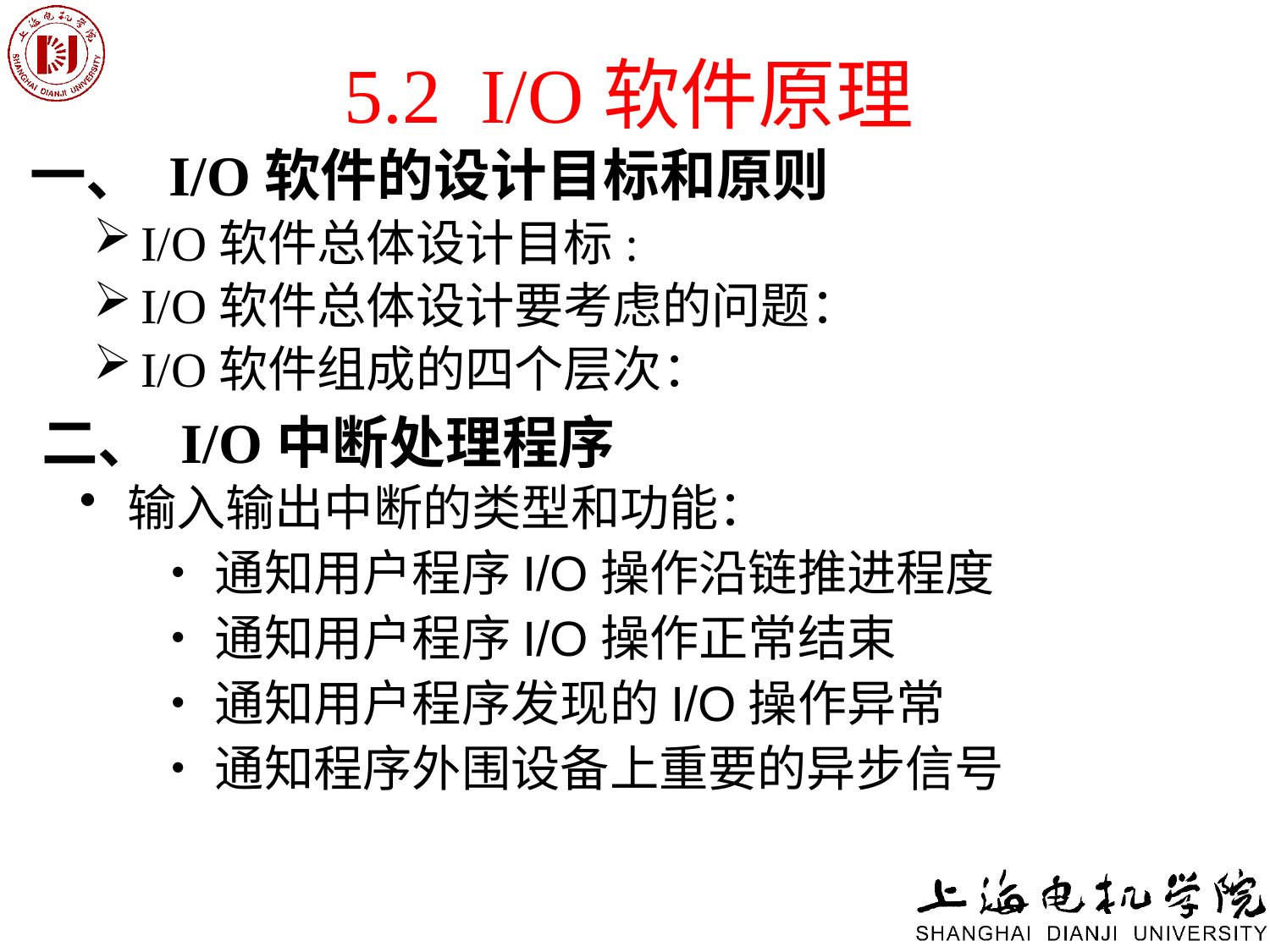

# 5.2  I/O软件原理
一、 I/O软件的设计目标和原则
I/O软件总体设计目标:
I/O软件总体设计要考虑的问题：
I/O软件组成的四个层次：
二、 I/O中断处理程序
输入输出中断的类型和功能：
•通知用户程序I/O操作沿链推进程度
•通知用户程序I/O操作正常结束
•通知用户程序发现的I/O操作异常
•通知程序外围设备上重要的异步信号